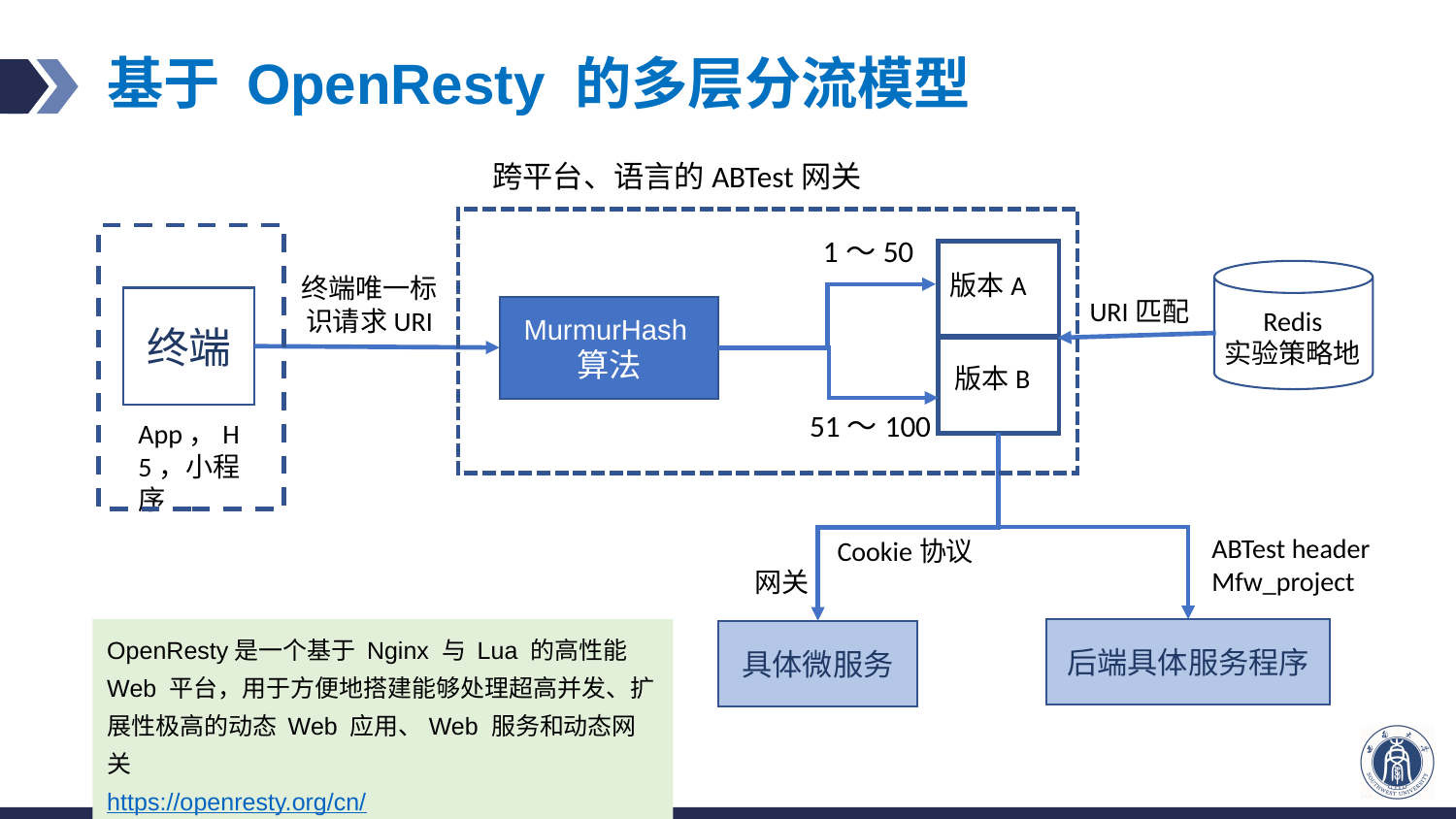

# 基于 OpenResty 的多层分流模型
跨平台、语言的ABTest网关

1～50

版本A

终端唯一标识请求URI
URI匹配
终端
MurmurHash算法
Redis
实验策略地

版本B
51～100
App，H5，小程序
ABTest header
Mfw_project
Cookie协议
网关
后端具体服务程序
具体微服务
OpenResty是一个基于 Nginx 与 Lua 的高性能 Web 平台，用于方便地搭建能够处理超高并发、扩展性极高的动态 Web 应用、Web 服务和动态网关
https://openresty.org/cn/